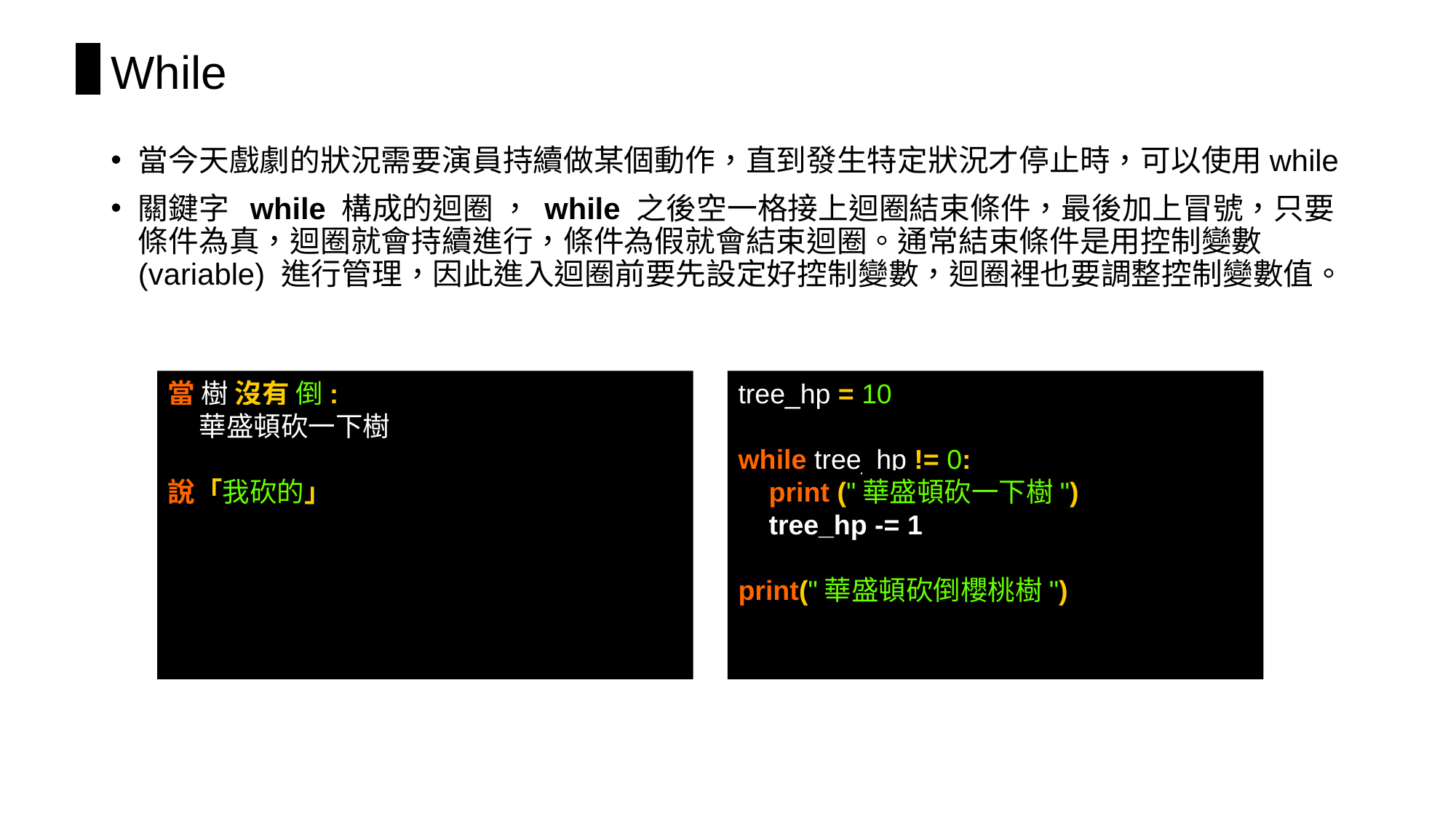

# While
當今天戲劇的狀況需要演員持續做某個動作，直到發生特定狀況才停止時，可以使用while
關鍵字  while 構成的迴圈 ， while 之後空一格接上迴圈結束條件，最後加上冒號，只要條件為真，迴圈就會持續進行，條件為假就會結束迴圈。通常結束條件是用控制變數 (variable) 進行管理，因此進入迴圈前要先設定好控制變數，迴圈裡也要調整控制變數值。
當 樹 沒有 倒:
    華盛頓砍一下樹

說「我砍的」

tree_hp = 10

while tree_hp != 0:
    print ("華盛頓砍一下樹")
    tree_hp -= 1

print("華盛頓砍倒櫻桃樹")